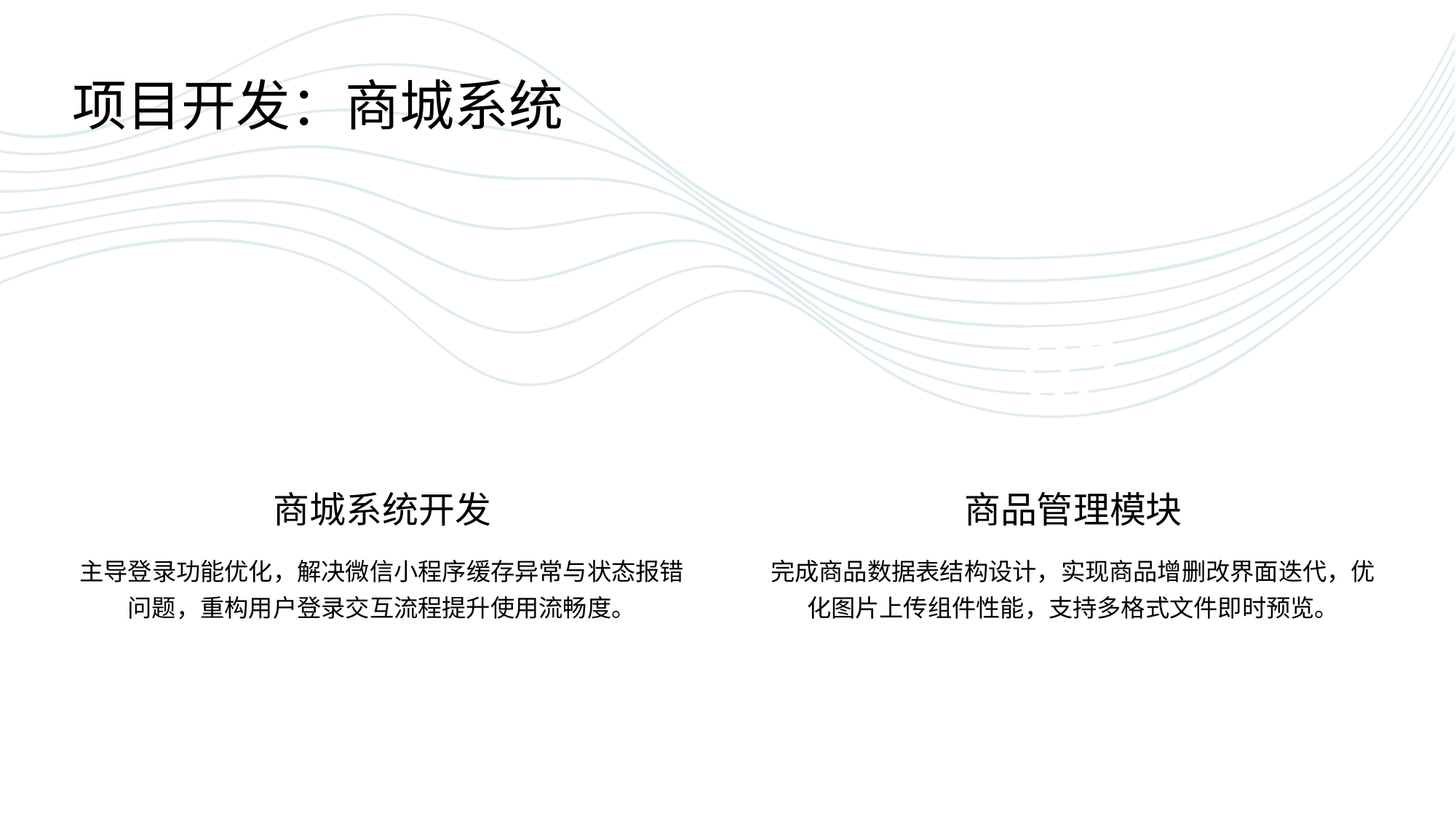

项目开发：商城系统

01
02
商城系统开发
商品管理模块
主导登录功能优化，解决微信小程序缓存异常与状态报错问题，重构用户登录交互流程提升使用流畅度。
完成商品数据表结构设计，实现商品增删改界面迭代，优化图片上传组件性能，支持多格式文件即时预览。